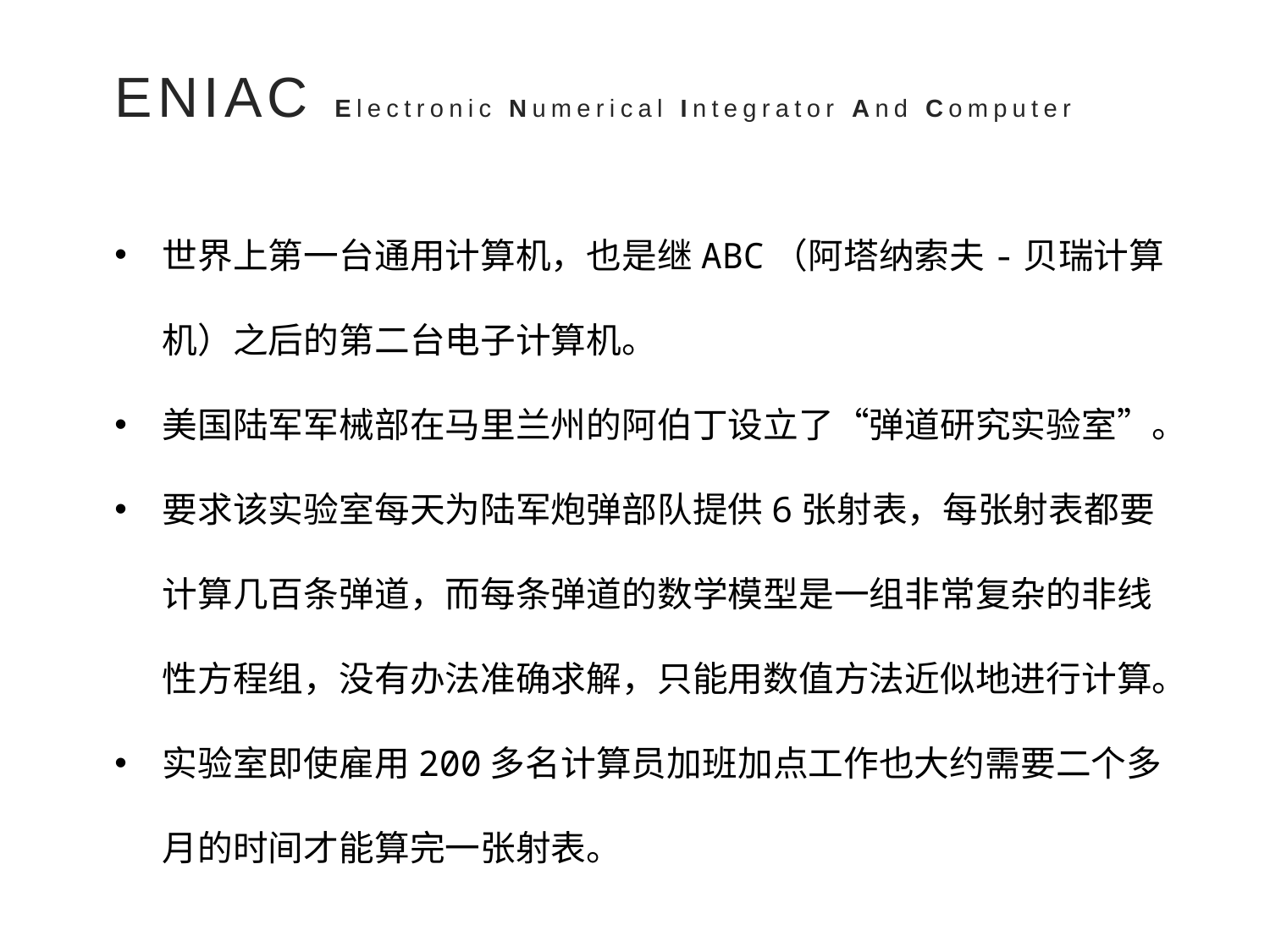

ENIAC Electronic Numerical Integrator And Computer
世界上第一台通用计算机，也是继ABC（阿塔纳索夫-贝瑞计算机）之后的第二台电子计算机。
美国陆军军械部在马里兰州的阿伯丁设立了“弹道研究实验室”。
要求该实验室每天为陆军炮弹部队提供6张射表，每张射表都要计算几百条弹道，而每条弹道的数学模型是一组非常复杂的非线性方程组，没有办法准确求解，只能用数值方法近似地进行计算。
实验室即使雇用200多名计算员加班加点工作也大约需要二个多月的时间才能算完一张射表。